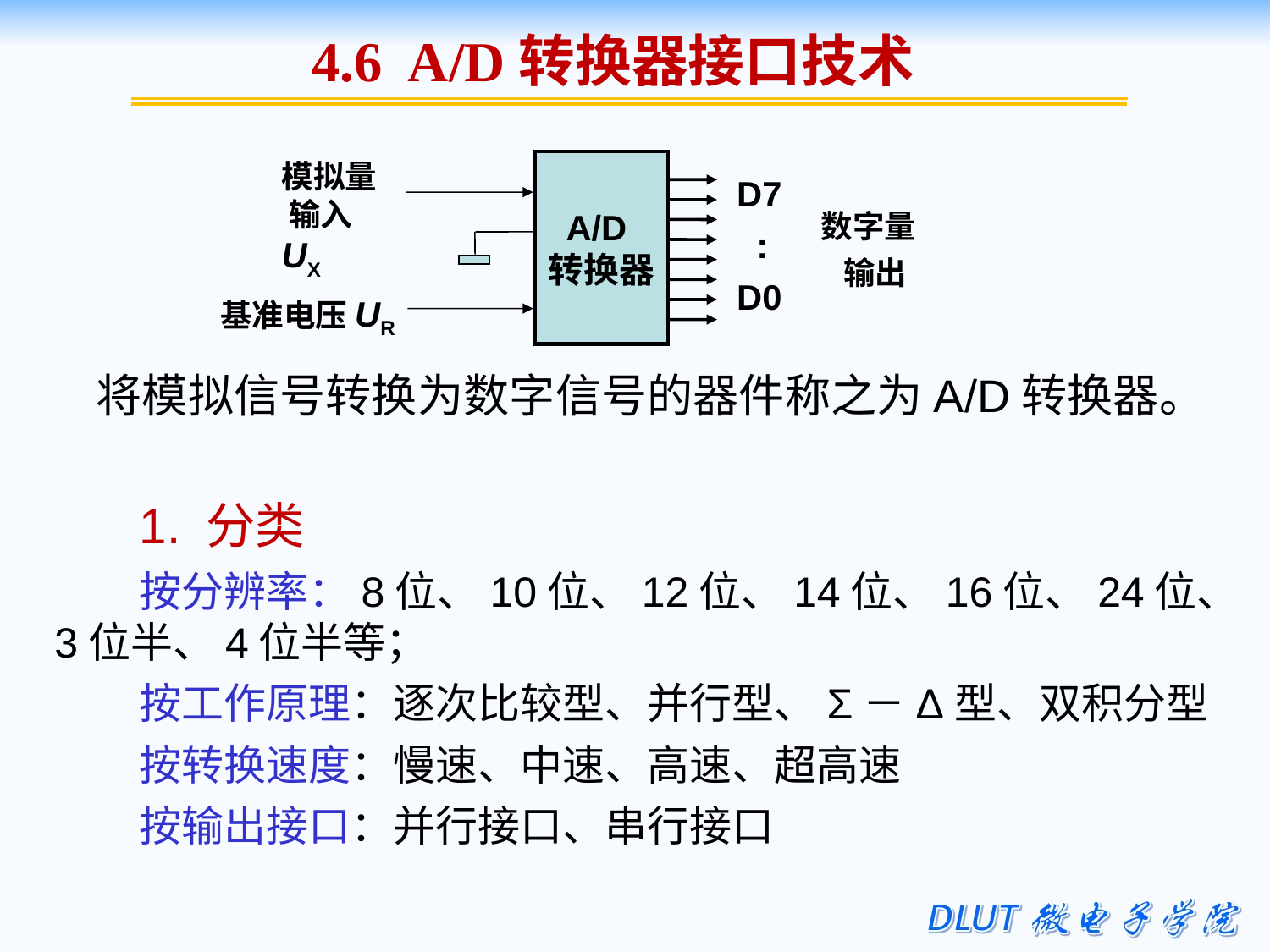

4.6  A/D转换器接口技术

模拟量    输入UX
A/D
转换器
D7
  :
D0

数字量
  输出

基准电压UR

       将模拟信号转换为数字信号的器件称之为A/D转换器。
1. 分类
按分辨率：8位、10位、12位、14位、16位、24位、3位半、4位半等；
按工作原理：逐次比较型、并行型、Σ－Δ型、双积分型
按转换速度：慢速、中速、高速、超高速
按输出接口：并行接口、串行接口